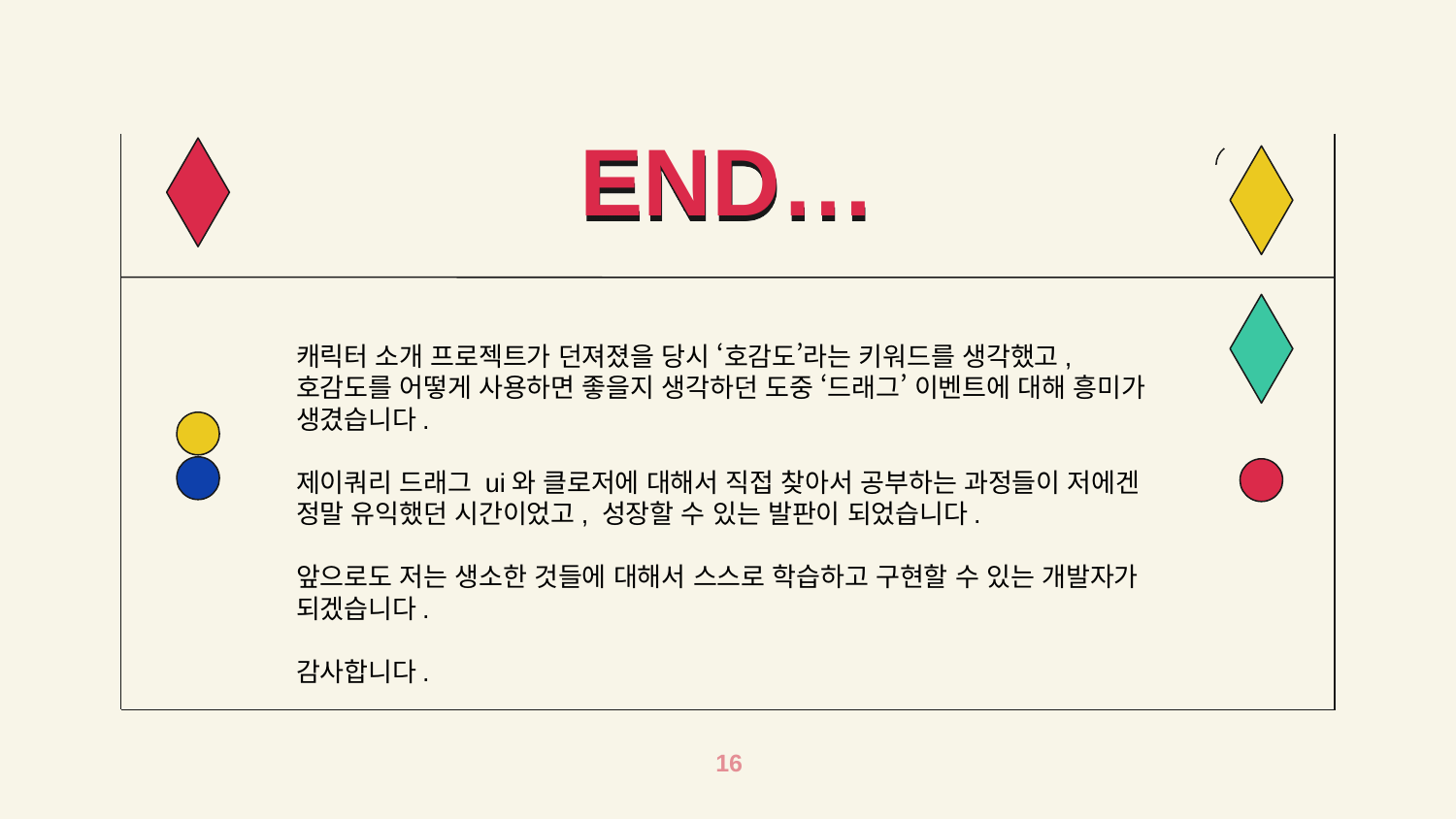

END…

캐릭터 소개 프로젝트가 던져졌을 당시 ‘호감도’라는 키워드를 생각했고, 호감도를 어떻게 사용하면 좋을지 생각하던 도중 ‘드래그’ 이벤트에 대해 흥미가 생겼습니다.

제이쿼리 드래그 ui와 클로저에 대해서 직접 찾아서 공부하는 과정들이 저에겐 정말 유익했던 시간이었고, 성장할 수 있는 발판이 되었습니다.

앞으로도 저는 생소한 것들에 대해서 스스로 학습하고 구현할 수 있는 개발자가 되겠습니다.

감사합니다.
16